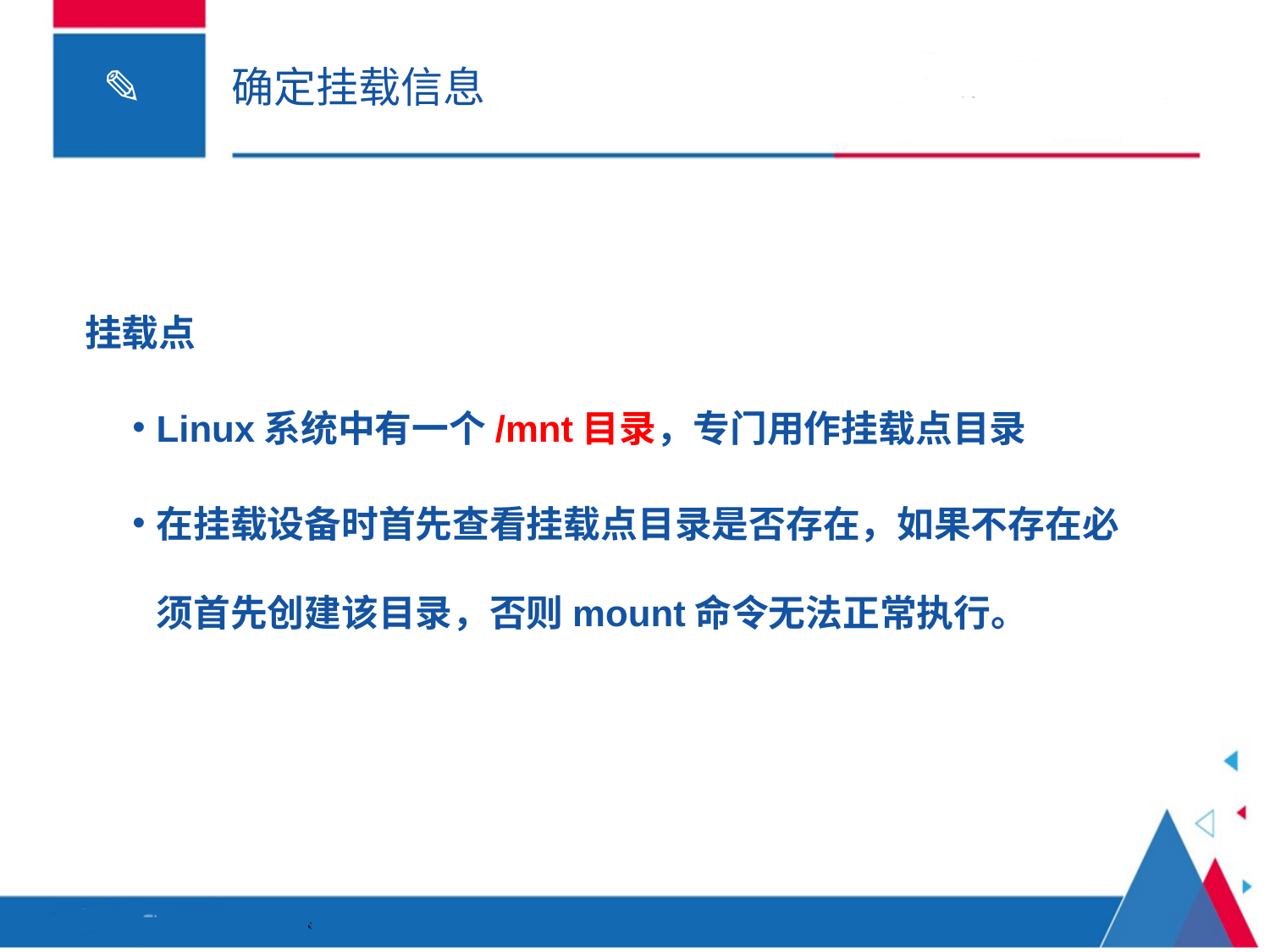

# 确定挂载信息
挂载点
Linux系统中有一个/mnt目录，专门用作挂载点目录
在挂载设备时首先查看挂载点目录是否存在，如果不存在必须首先创建该目录，否则mount命令无法正常执行。